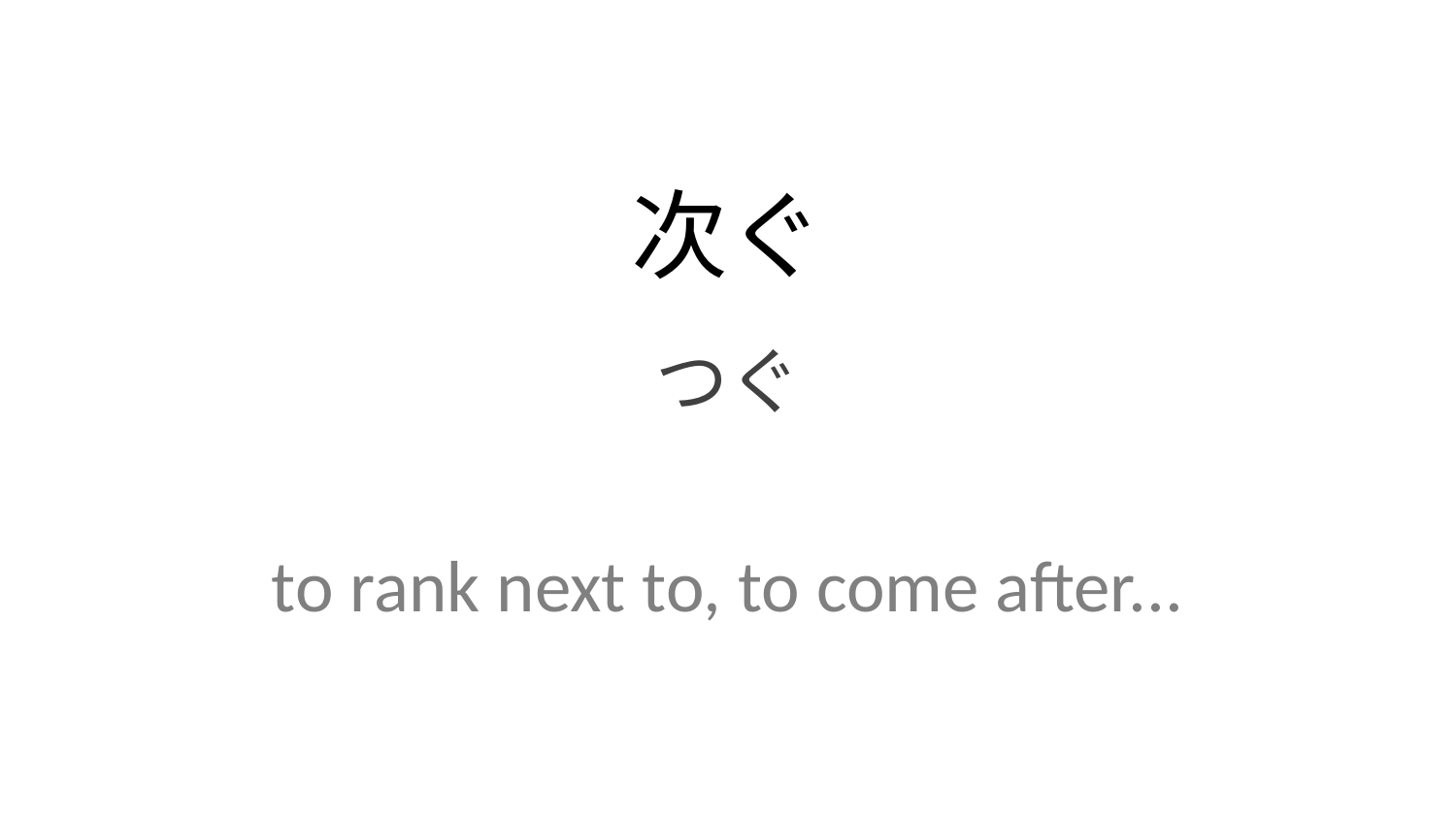

次ぐ

つぐ
to rank next to, to come after...